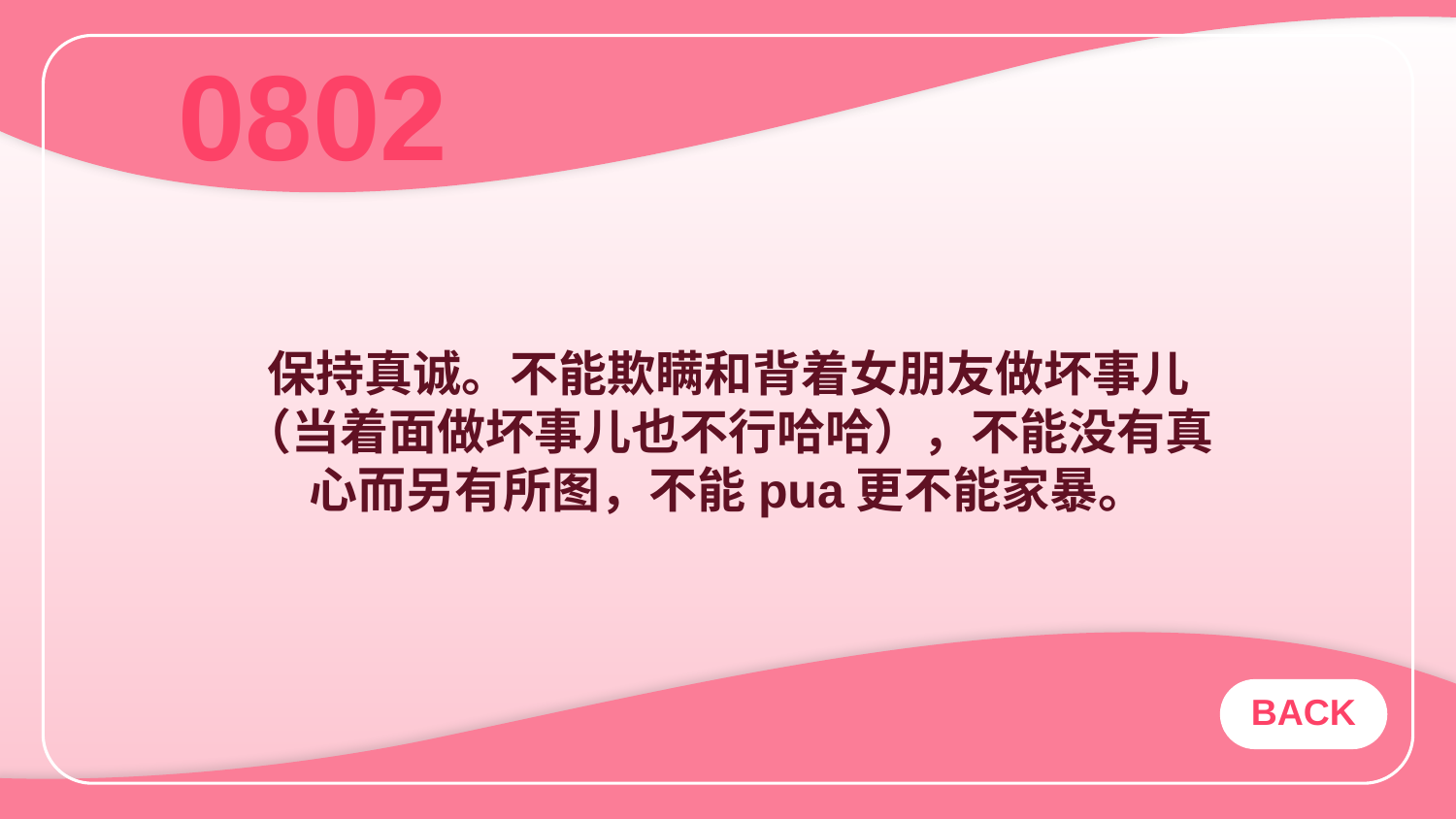

0802
# 保持真诚。不能欺瞒和背着女朋友做坏事儿（当着面做坏事儿也不行哈哈），不能没有真心而另有所图，不能pua更不能家暴。
BACK